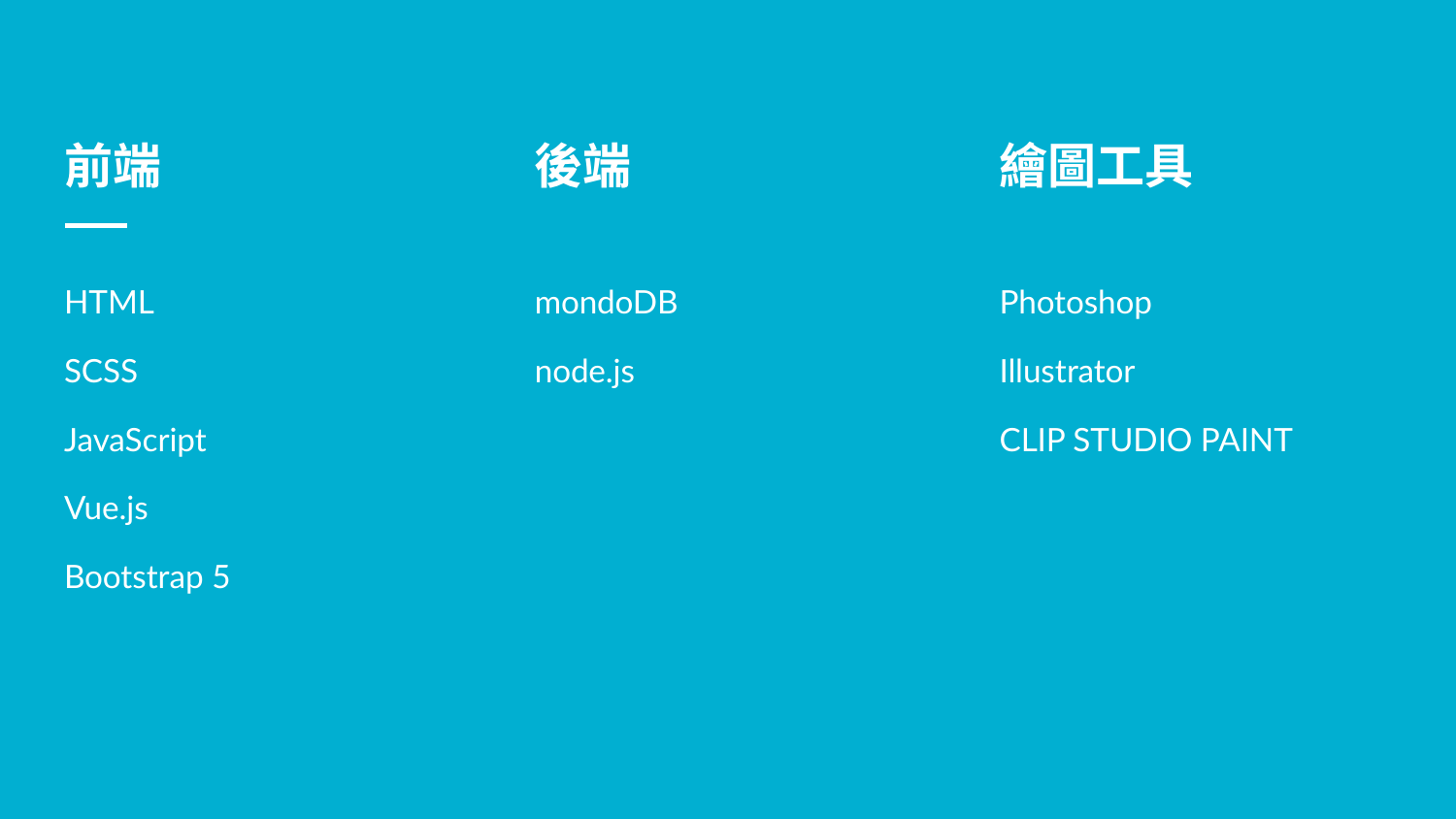

# 前端
後端
繪圖工具
HTML
SCSS
JavaScript
Vue.js
Bootstrap 5

mondoDB
node.js
Photoshop
Illustrator
CLIP STUDIO PAINT